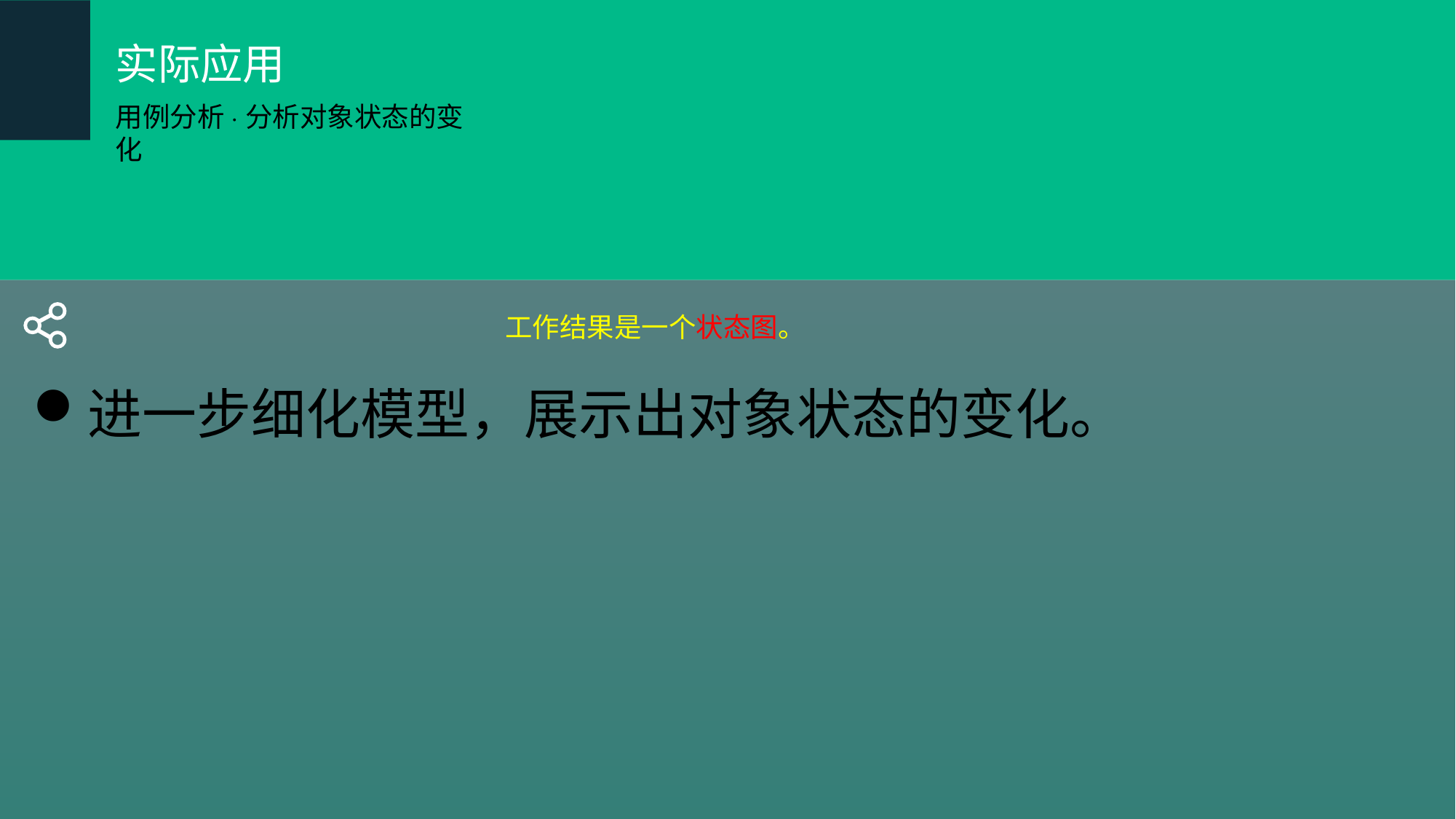

实际应用
用例分析·分析对象状态的变化

工作结果是一个状态图。
进一步细化模型，展示出对象状态的变化。